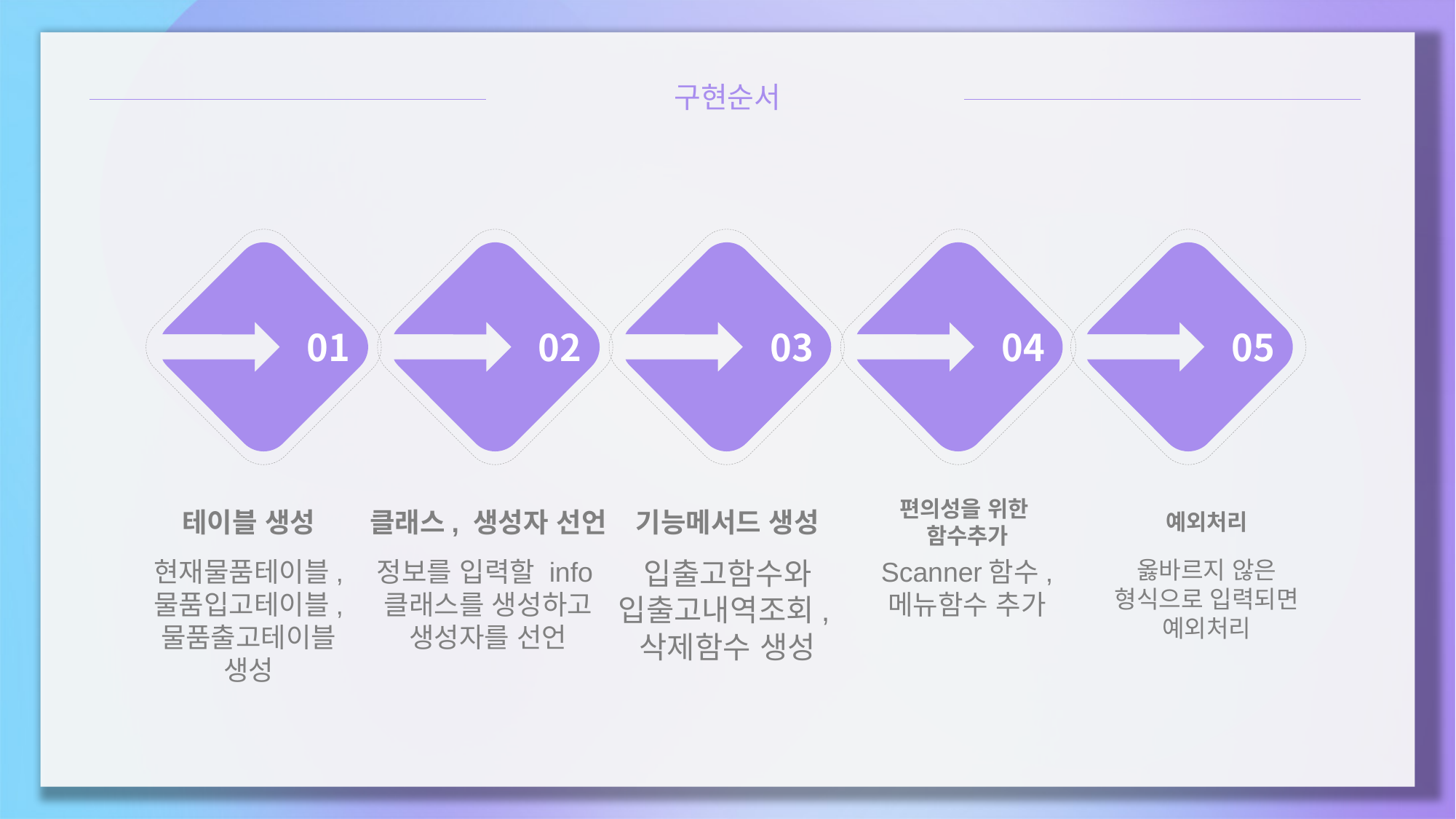

구현순서

05

04

03

02

01
테이블 생성
현재물품테이블, 물품입고테이블, 물품출고테이블
생성
클래스, 생성자 선언
정보를 입력할 info클래스를 생성하고 생성자를 선언
기능메서드 생성
입출고함수와 입출고내역조회,삭제함수 생성
편의성을 위한
함수추가
Scanner함수, 메뉴함수 추가
예외처리
옳바르지 않은 형식으로 입력되면 예외처리